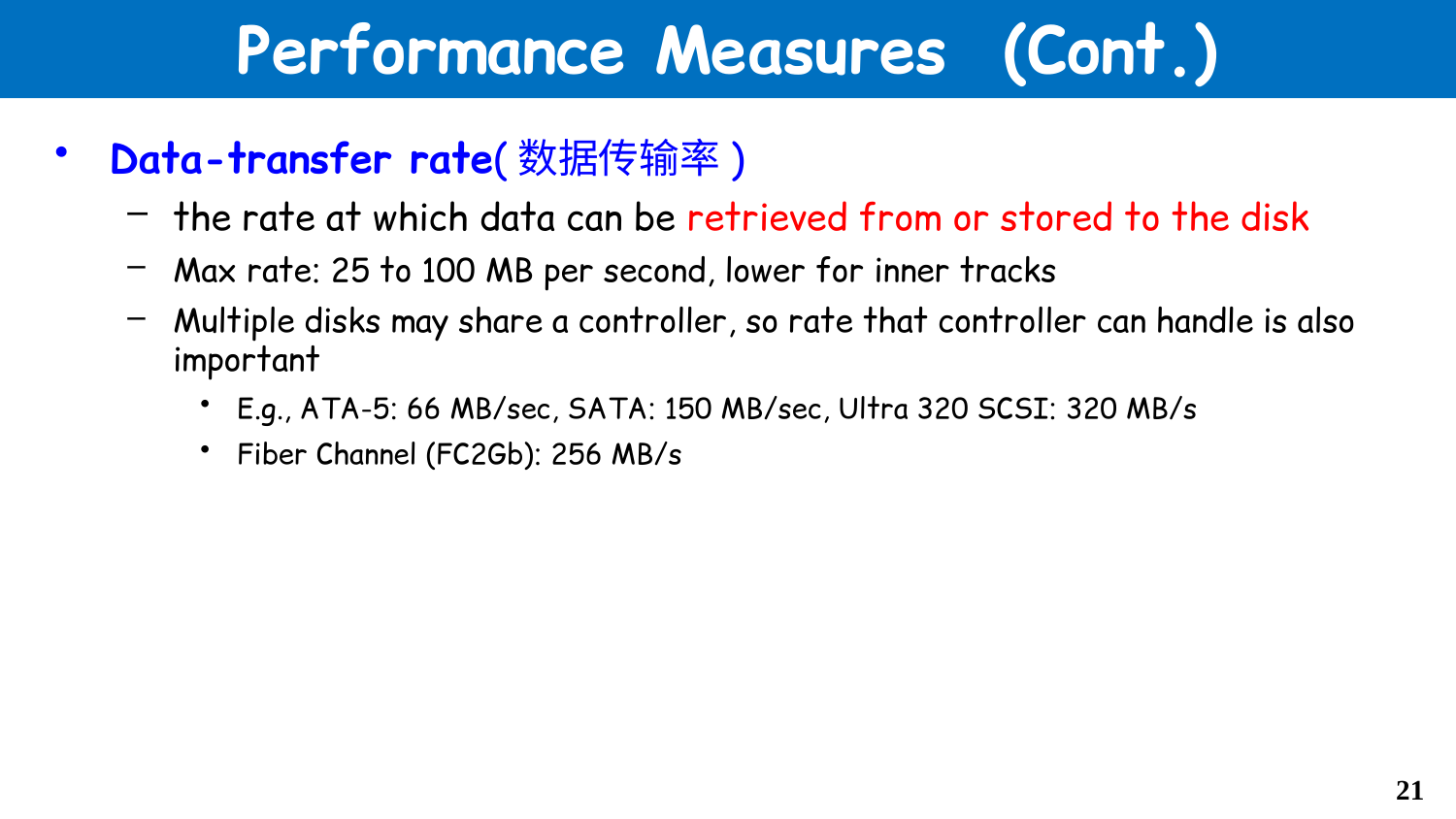

# Performance Measures  (Cont.)
Data-transfer rate(数据传输率)
the rate at which data can be retrieved from or stored to the disk
Max rate: 25 to 100 MB per second, lower for inner tracks
Multiple disks may share a controller, so rate that controller can handle is also important
E.g., ATA-5: 66 MB/sec, SATA: 150 MB/sec, Ultra 320 SCSI: 320 MB/s
Fiber Channel (FC2Gb): 256 MB/s